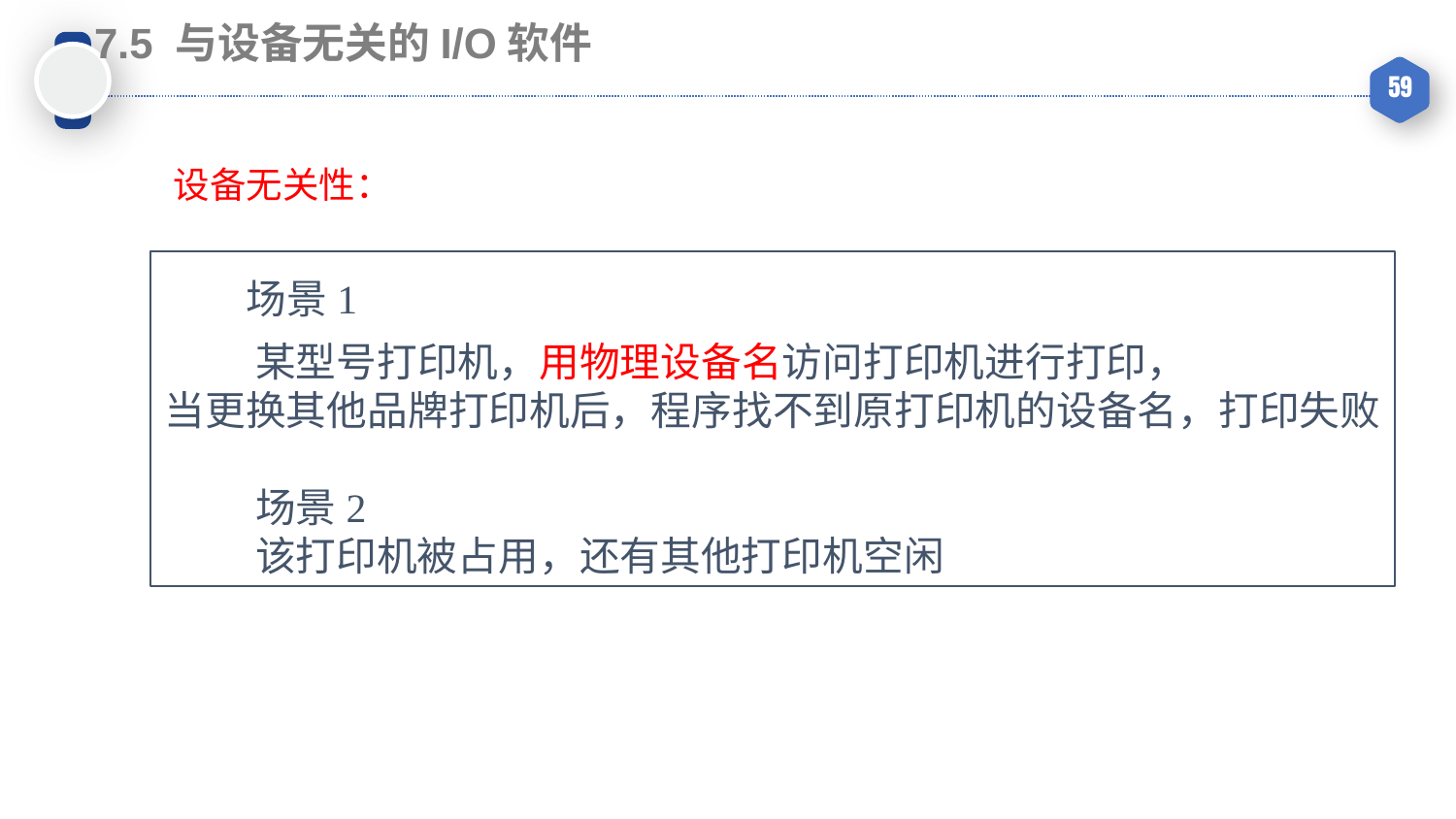

7.5 与设备无关的I/O软件
设备无关性：
        场景1
         某型号打印机，用物理设备名访问打印机进行打印，
当更换其他品牌打印机后，程序找不到原打印机的设备名，打印失败

         场景2
         该打印机被占用，还有其他打印机空闲